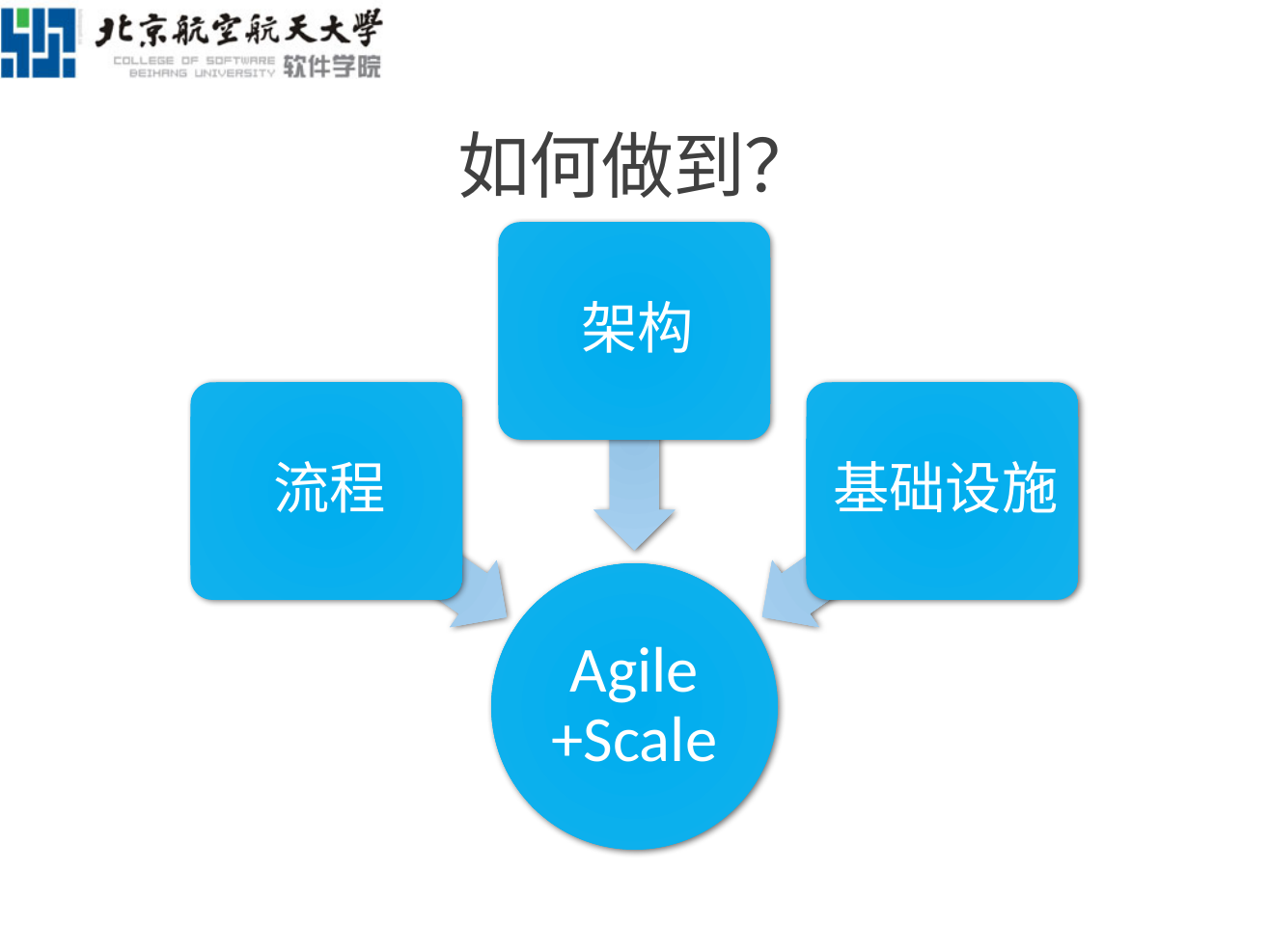

# 如何做到？
Agile +Scale
流程
架构
基础设施